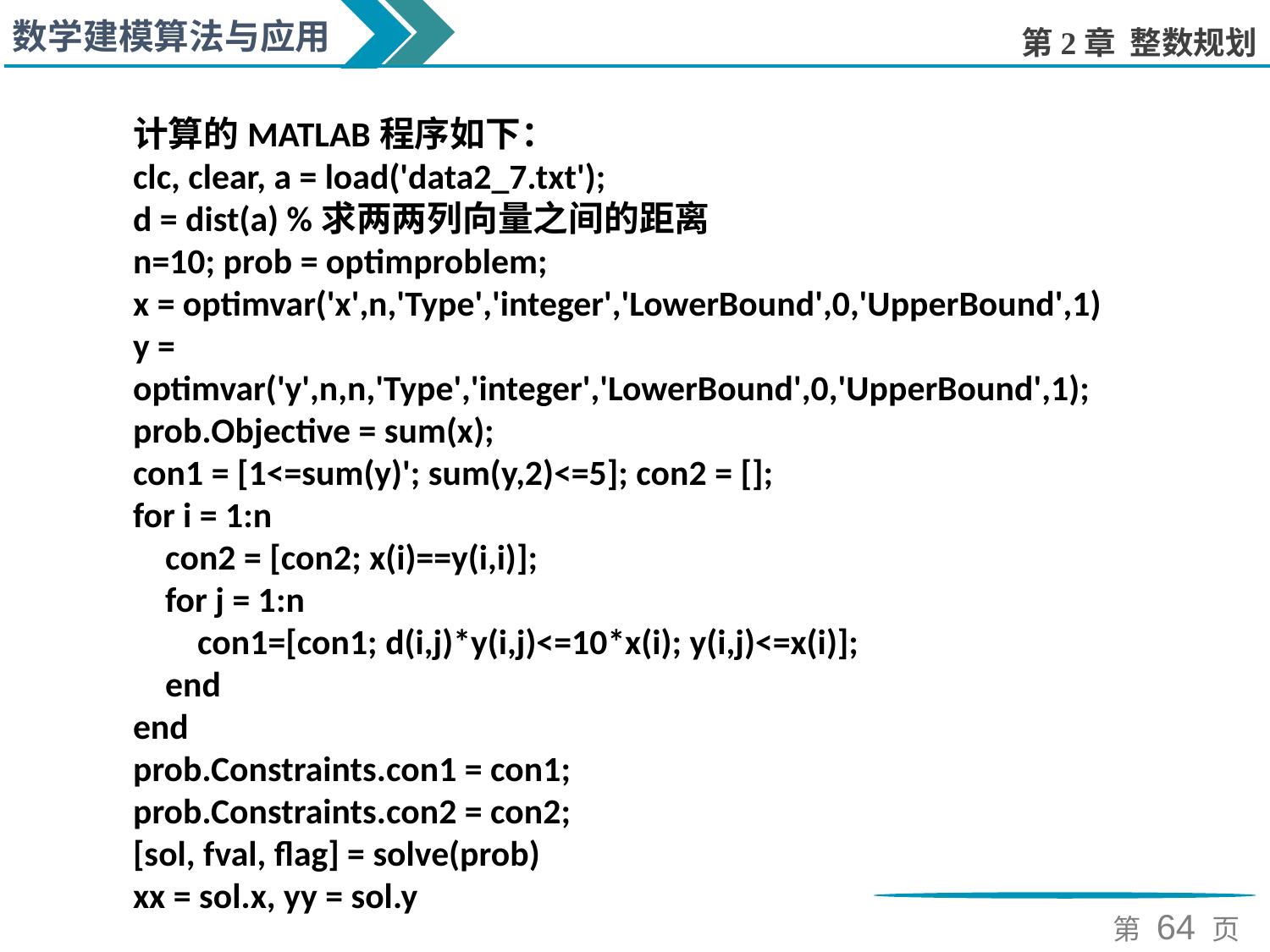

计算的MATLAB程序如下：
clc, clear, a = load('data2_7.txt');
d = dist(a) %求两两列向量之间的距离
n=10; prob = optimproblem;
x = optimvar('x',n,'Type','integer','LowerBound',0,'UpperBound',1)
y = optimvar('y',n,n,'Type','integer','LowerBound',0,'UpperBound',1);
prob.Objective = sum(x);
con1 = [1<=sum(y)'; sum(y,2)<=5]; con2 = [];
for i = 1:n
    con2 = [con2; x(i)==y(i,i)];
    for j = 1:n
        con1=[con1; d(i,j)*y(i,j)<=10*x(i); y(i,j)<=x(i)];
    end
end
prob.Constraints.con1 = con1;
prob.Constraints.con2 = con2;
[sol, fval, flag] = solve(prob)
xx = sol.x, yy = sol.y